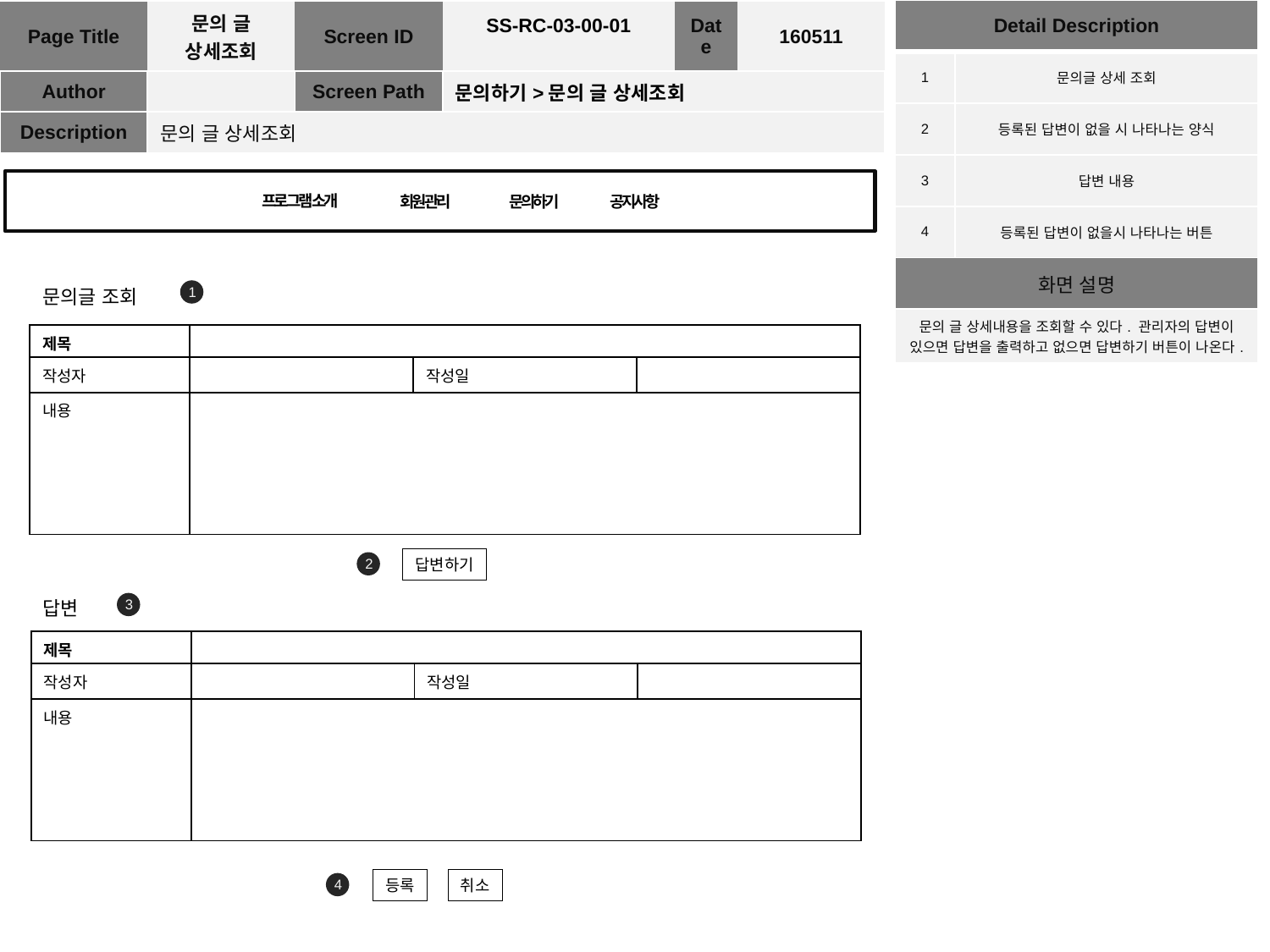

| Detail Description |  |
| --- | --- |
| 1 | 문의글 상세 조회 |
| 2 | 등록된 답변이 없을 시 나타나는 양식 |
| 3 | 답변 내용 |
| 4 | 등록된 답변이 없을시 나타나는 버튼 |
| 화면 설명 |  |
| 문의 글 상세내용을 조회할 수 있다. 관리자의 답변이 있으면 답변을 출력하고 없으면 답변하기 버튼이 나온다. |  |
| Page Title | 문의 글 상세조회 | Screen ID | SS-RC-03-00-01 | Date | 160511 |
| --- | --- | --- | --- | --- | --- |
| Author |  | Screen Path | 문의하기>문의 글 상세조회 |  |  |
| Description | 문의 글 상세조회 |  |  |  |  |

프로그램 소개
회원관리
문의하기
공지사항
1

문의글 조회
| 제목 |  |  |  |
| --- | --- | --- | --- |
| 작성자 |  | 작성일 |  |
| 내용 |  |  |  |
2

답변하기
답변
3

| 제목 |  |  |  |
| --- | --- | --- | --- |
| 작성자 |  | 작성일 |  |
| 내용 |  |  |  |
4

등록
취소